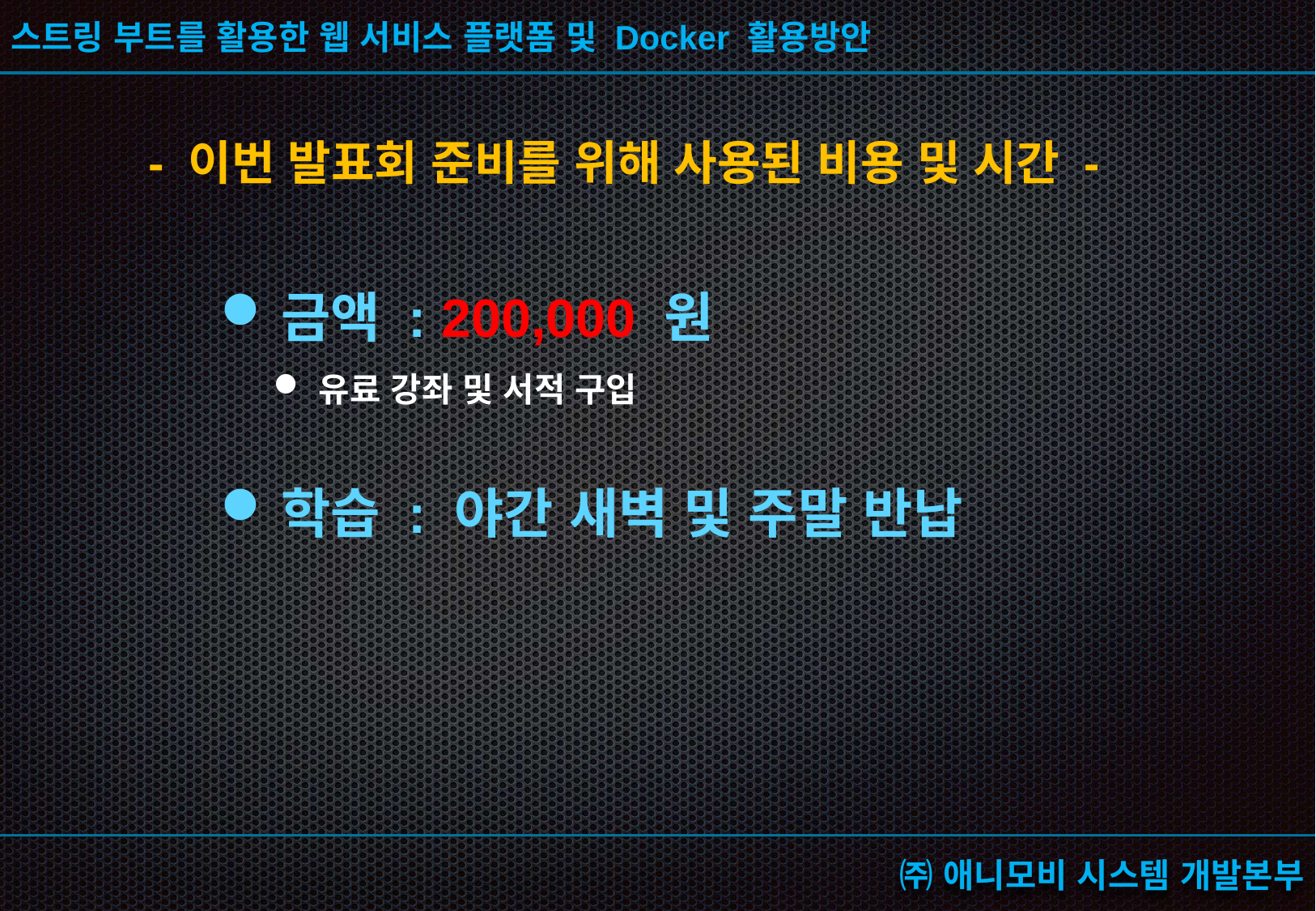

# - 이번 발표회 준비를 위해 사용된 비용 및 시간 -
금액 : 200,000 원
유료 강좌 및 서적 구입
학습 : 야간 새벽 및 주말 반납